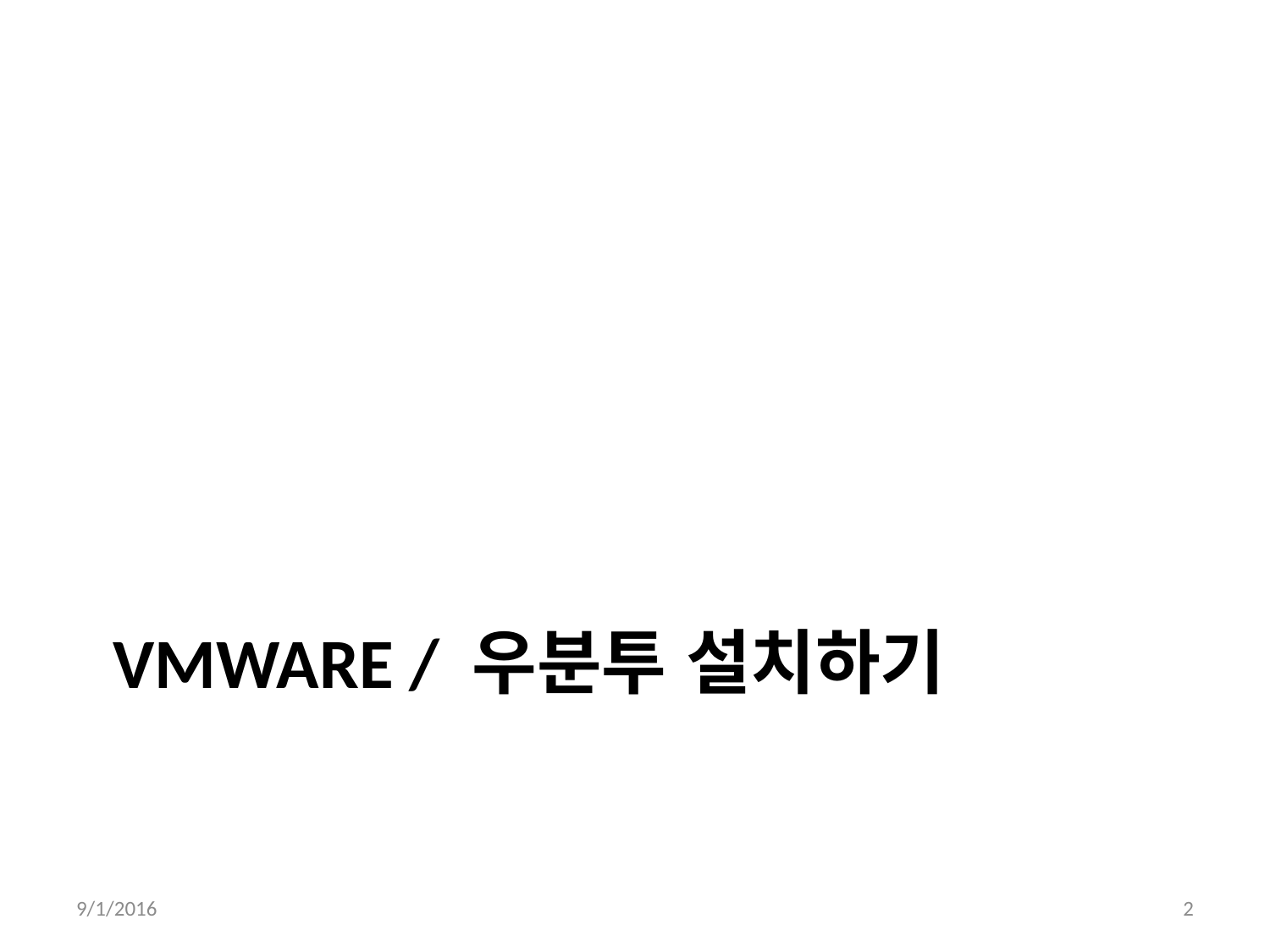

# Vmware / 우분투 설치하기
9/1/2016
2